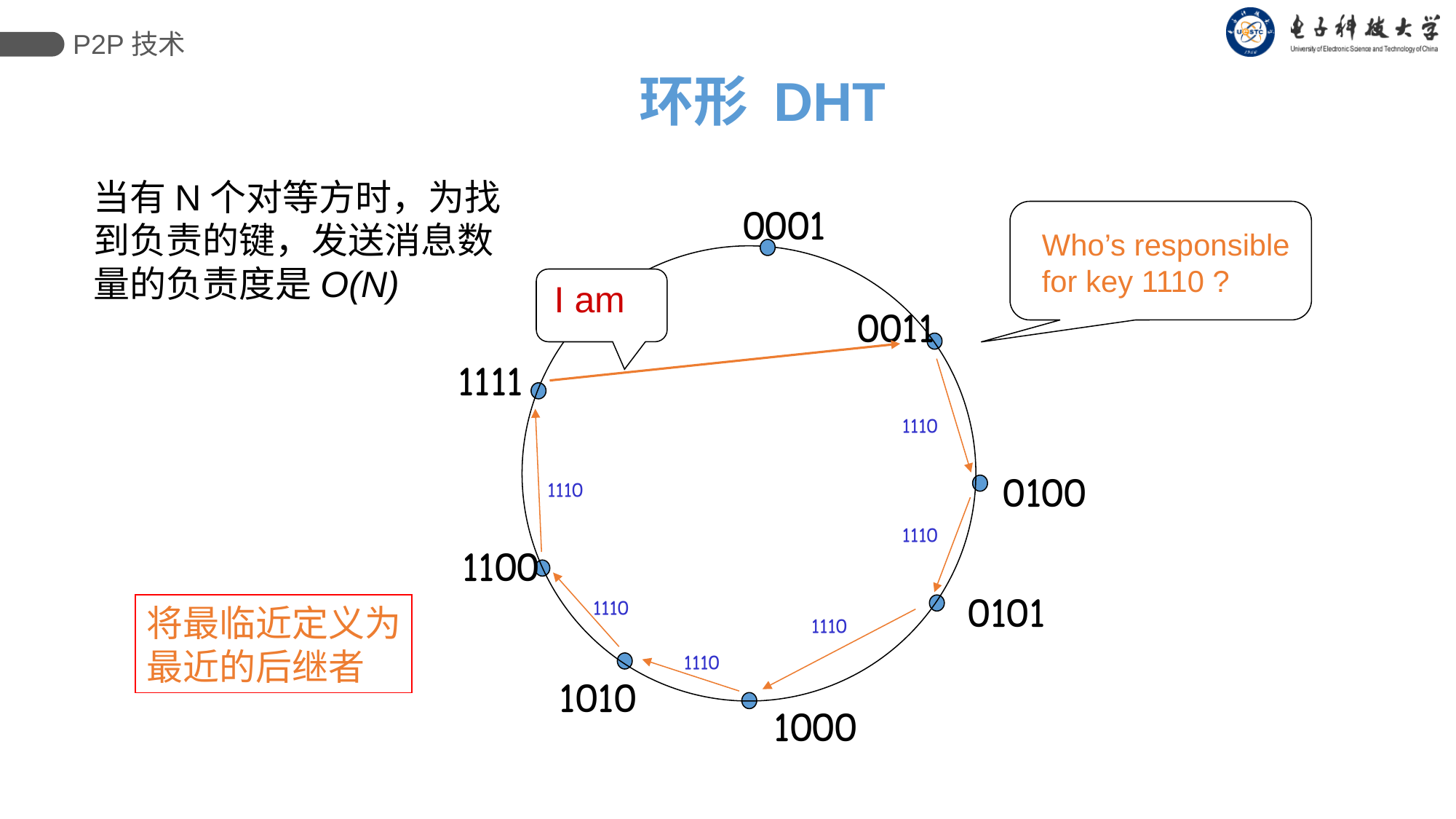

P2P技术
# 环形 DHT
当有N个对等方时，为找
到负责的键，发送消息数
量的负责度是O(N)
0001

Who’s responsible
for key 1110 ?

I am
0011

1111

1110
0100
1110

1110
1100

0101
1110
将最临近定义为
最近的后继者

1110
1110

1010

1000